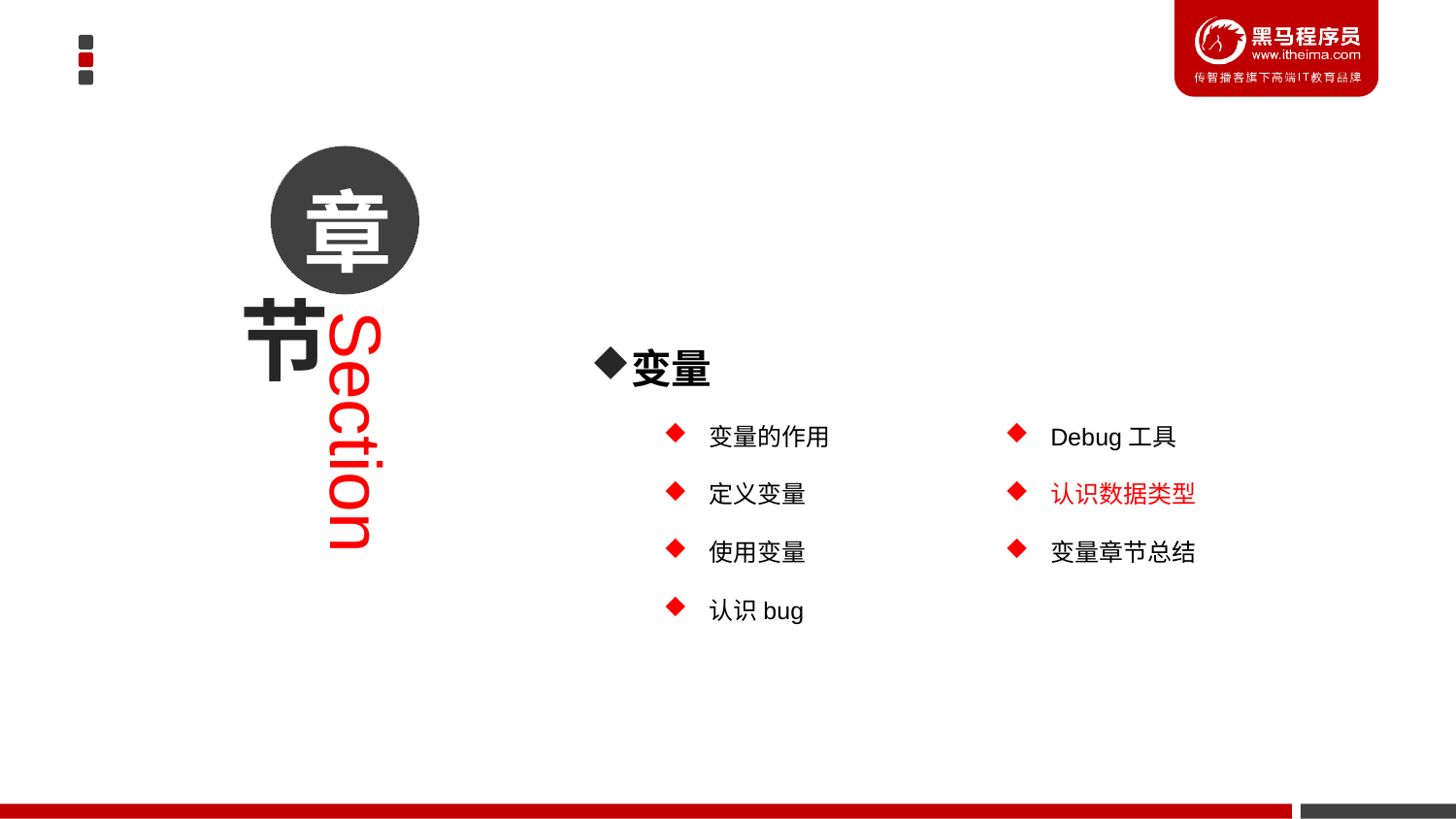

章
节
变量
变量的作用
定义变量
使用变量
认识bug

Debug工具
认识数据类型
变量章节总结

Section